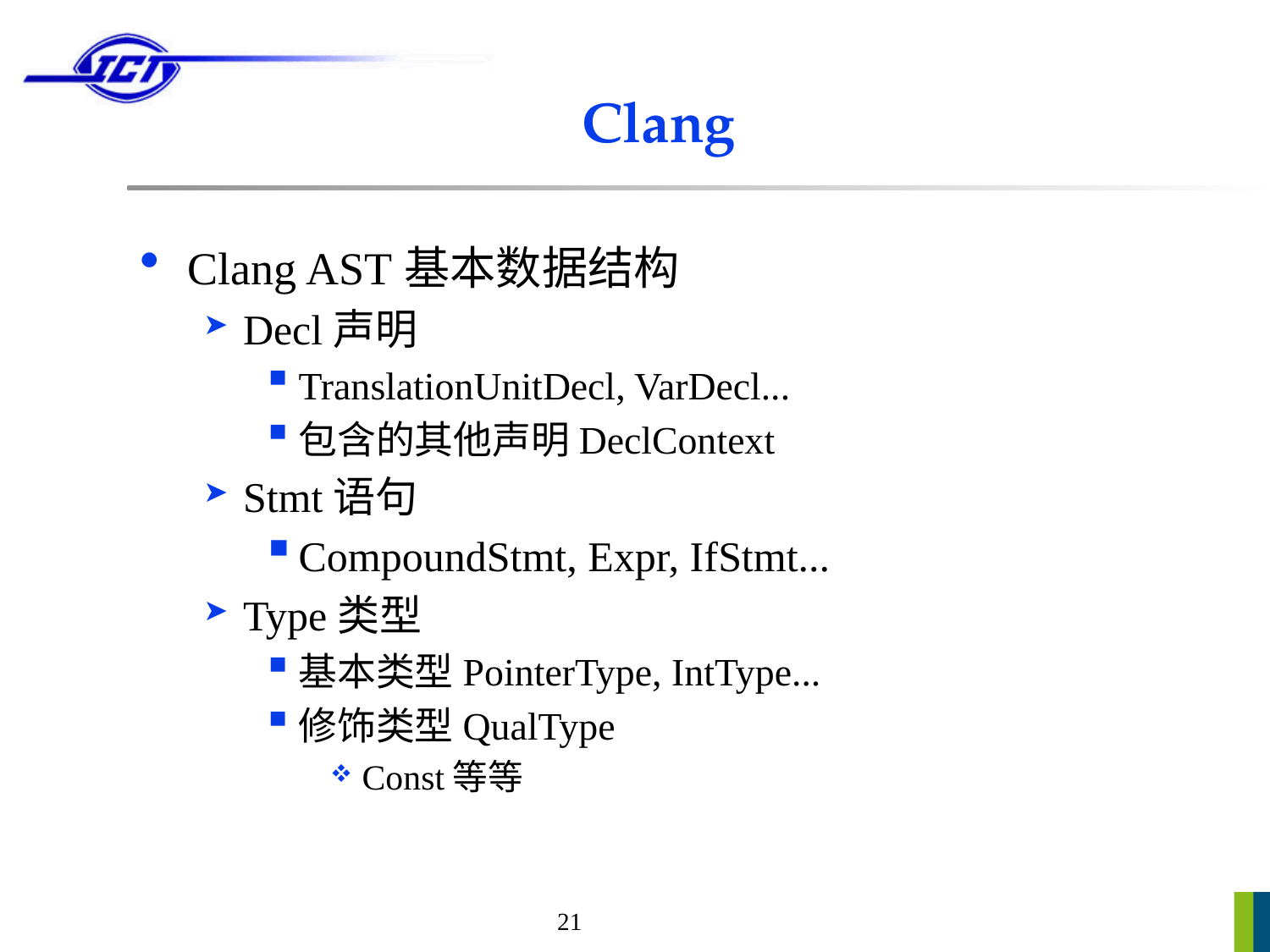

# Clang
Clang AST基本数据结构
Decl声明
TranslationUnitDecl, VarDecl...
包含的其他声明DeclContext
Stmt语句
CompoundStmt, Expr, IfStmt...
Type类型
基本类型PointerType, IntType...
修饰类型QualType
Const等等